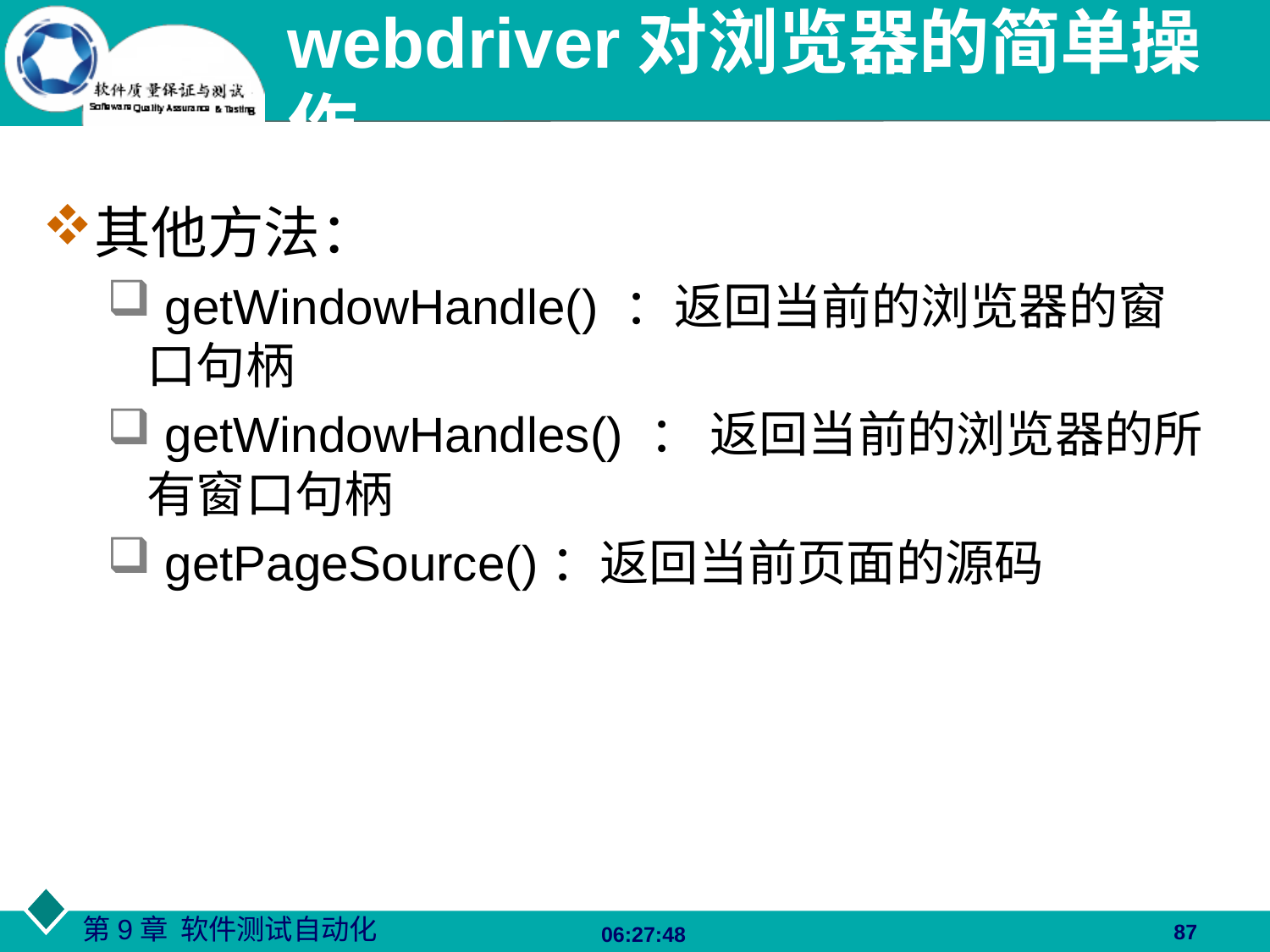

webdriver对浏览器的简单操作
其他方法：
 getWindowHandle() ：返回当前的浏览器的窗口句柄
 getWindowHandles() ： 返回当前的浏览器的所有窗口句柄
 getPageSource()：返回当前页面的源码
87
06:27:48